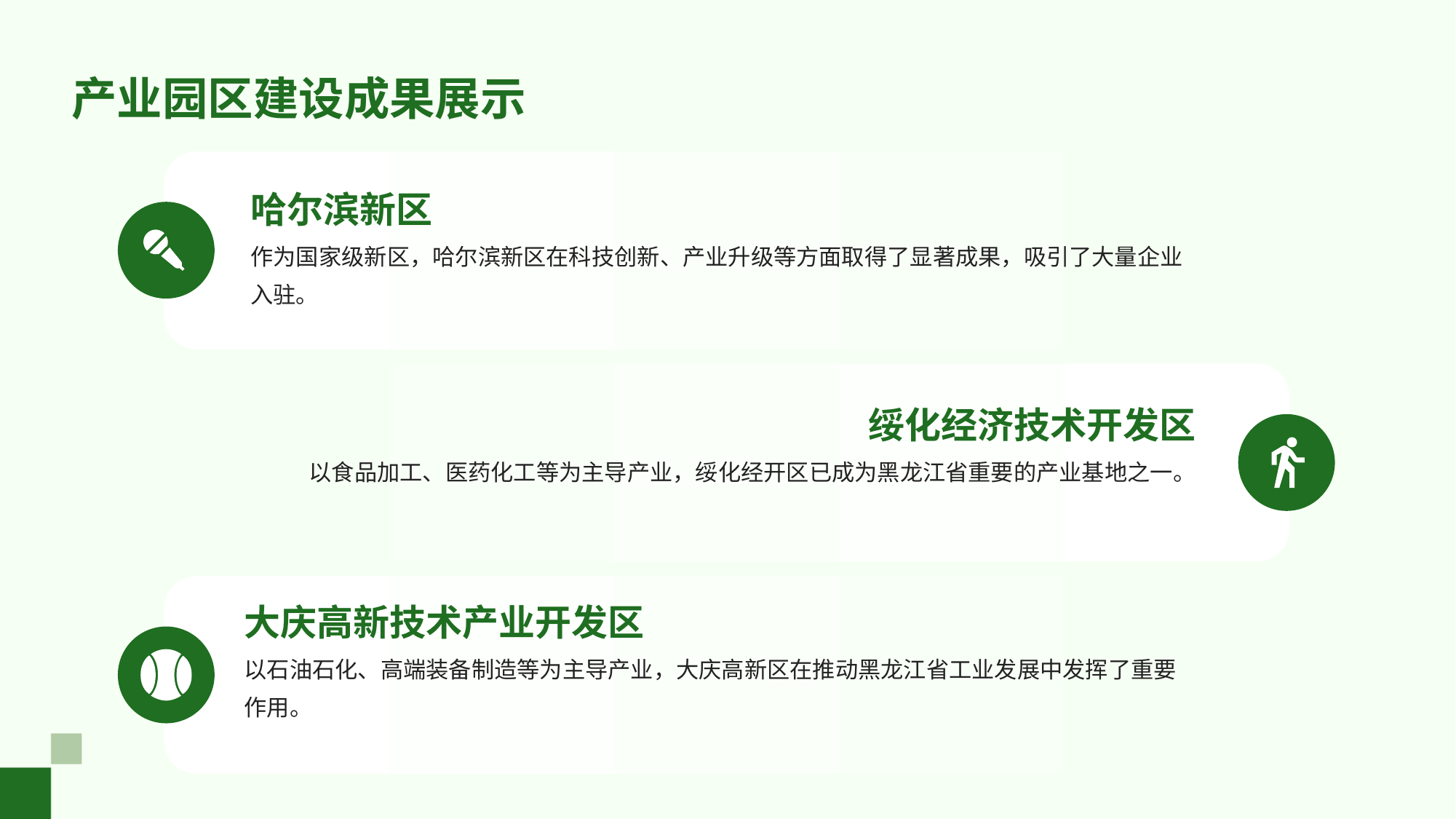

产业园区建设成果展示

哈尔滨新区

作为国家级新区，哈尔滨新区在科技创新、产业升级等方面取得了显著成果，吸引了大量企业入驻。

绥化经济技术开发区

以食品加工、医药化工等为主导产业，绥化经开区已成为黑龙江省重要的产业基地之一。

大庆高新技术产业开发区

以石油石化、高端装备制造等为主导产业，大庆高新区在推动黑龙江省工业发展中发挥了重要作用。